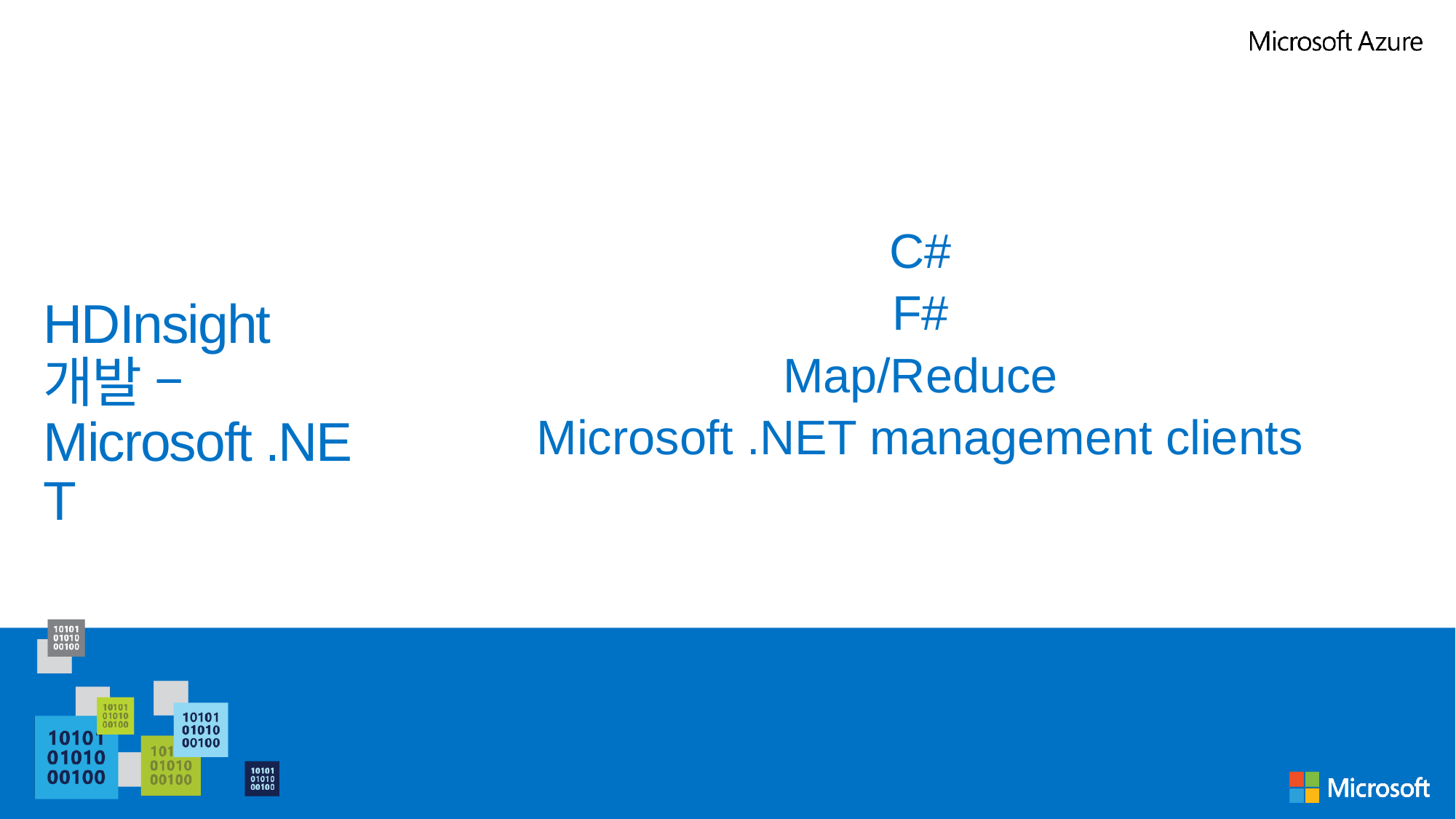

C#
F#
Map/Reduce
Microsoft .NET management clients
# HDInsight 개발 – Microsoft .NET